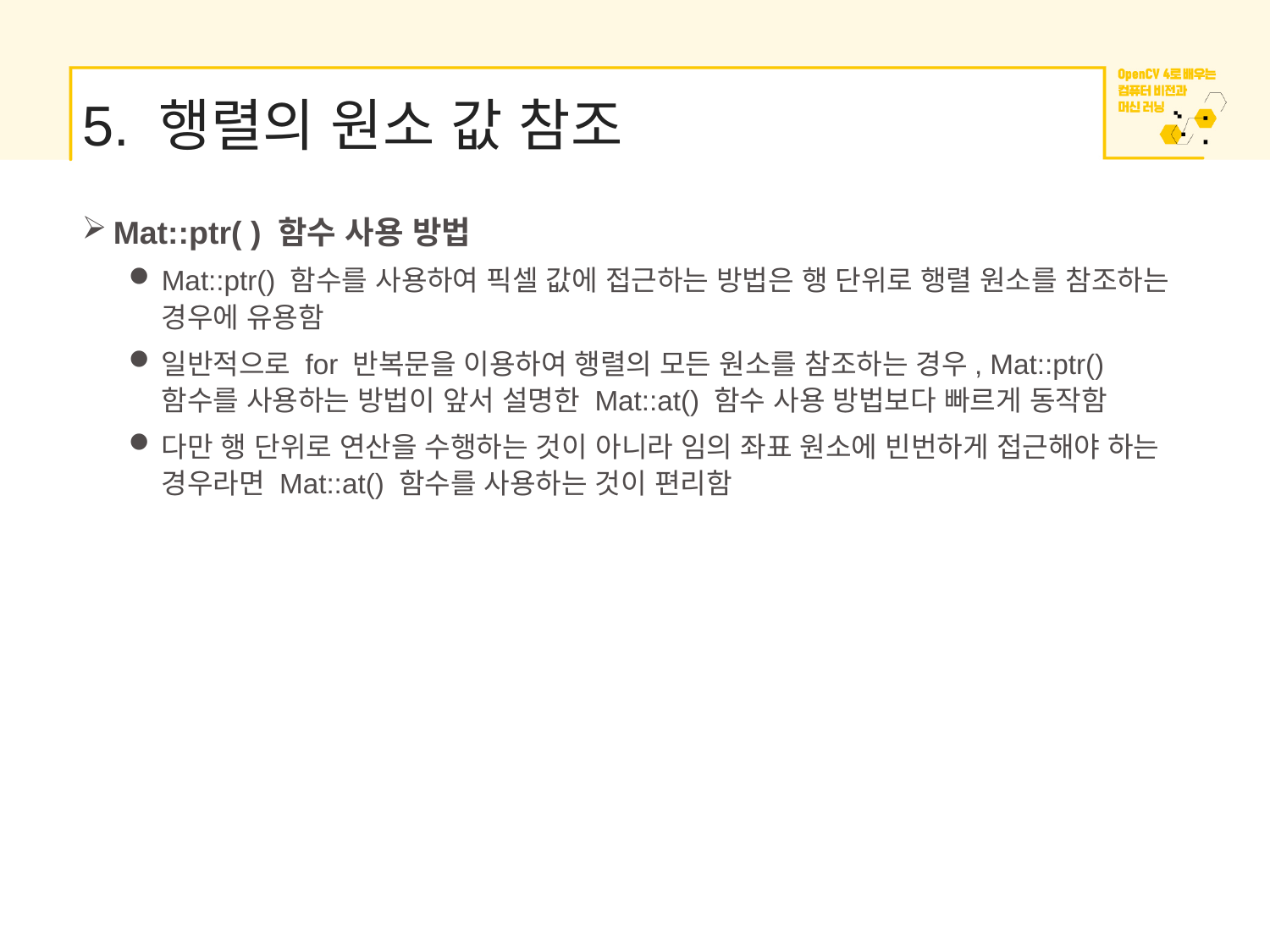

# 5. 행렬의 원소 값 참조
Mat::ptr( ) 함수 사용 방법
Mat::ptr() 함수를 사용하여 픽셀 값에 접근하는 방법은 행 단위로 행렬 원소를 참조하는 경우에 유용함
일반적으로 for 반복문을 이용하여 행렬의 모든 원소를 참조하는 경우, Mat::ptr() 함수를 사용하는 방법이 앞서 설명한 Mat::at() 함수 사용 방법보다 빠르게 동작함
다만 행 단위로 연산을 수행하는 것이 아니라 임의 좌표 원소에 빈번하게 접근해야 하는 경우라면 Mat::at() 함수를 사용하는 것이 편리함